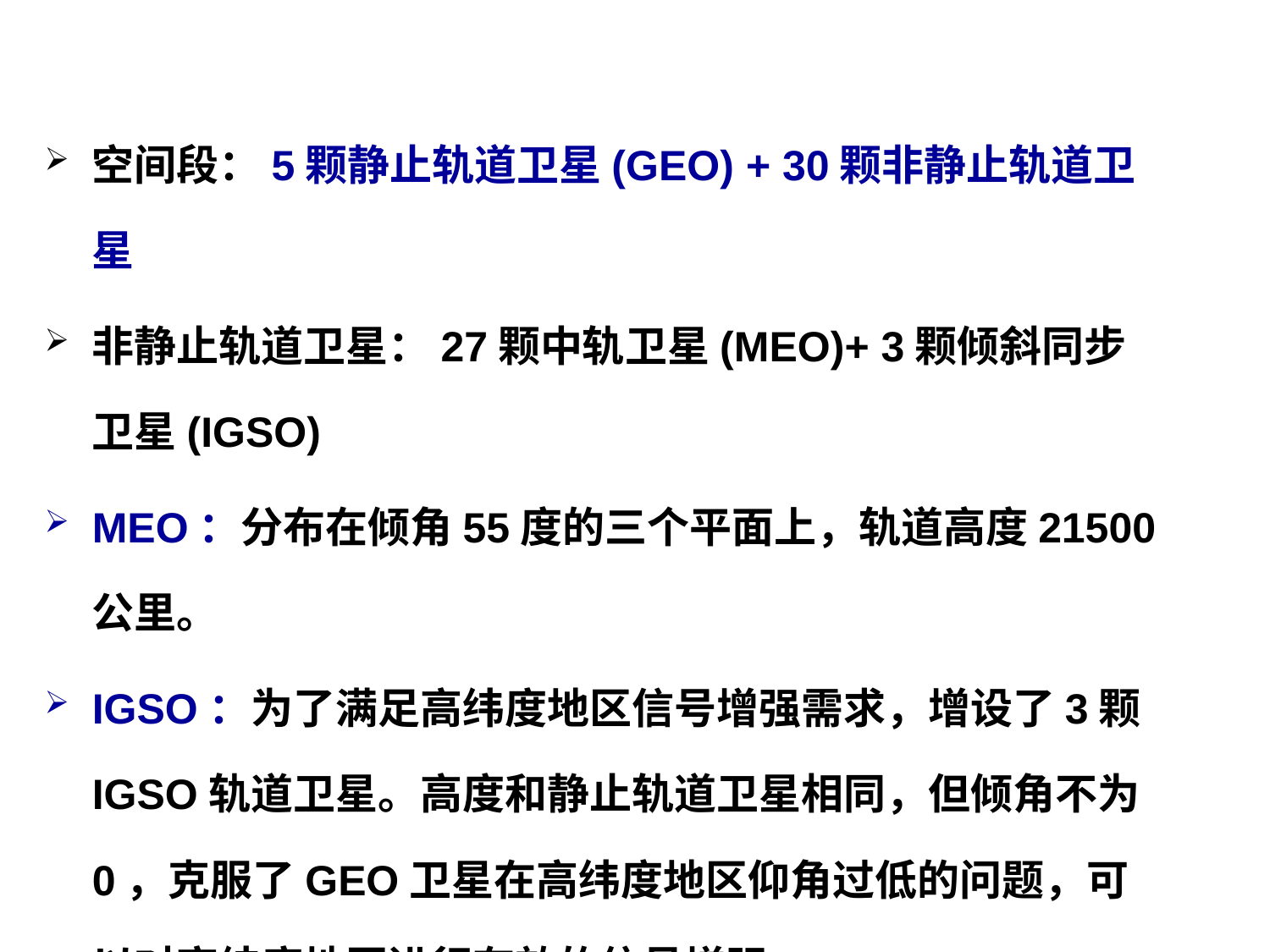

空间段：5颗静止轨道卫星(GEO) + 30颗非静止轨道卫星
非静止轨道卫星：27颗中轨卫星(MEO)+ 3颗倾斜同步卫星(IGSO)
MEO：分布在倾角55度的三个平面上，轨道高度21500公里。
IGSO：为了满足高纬度地区信号增强需求，增设了3颗IGSO轨道卫星。高度和静止轨道卫星相同，但倾角不为0，克服了GEO卫星在高纬度地区仰角过低的问题，可以对高纬度地区进行有效的信号增强。